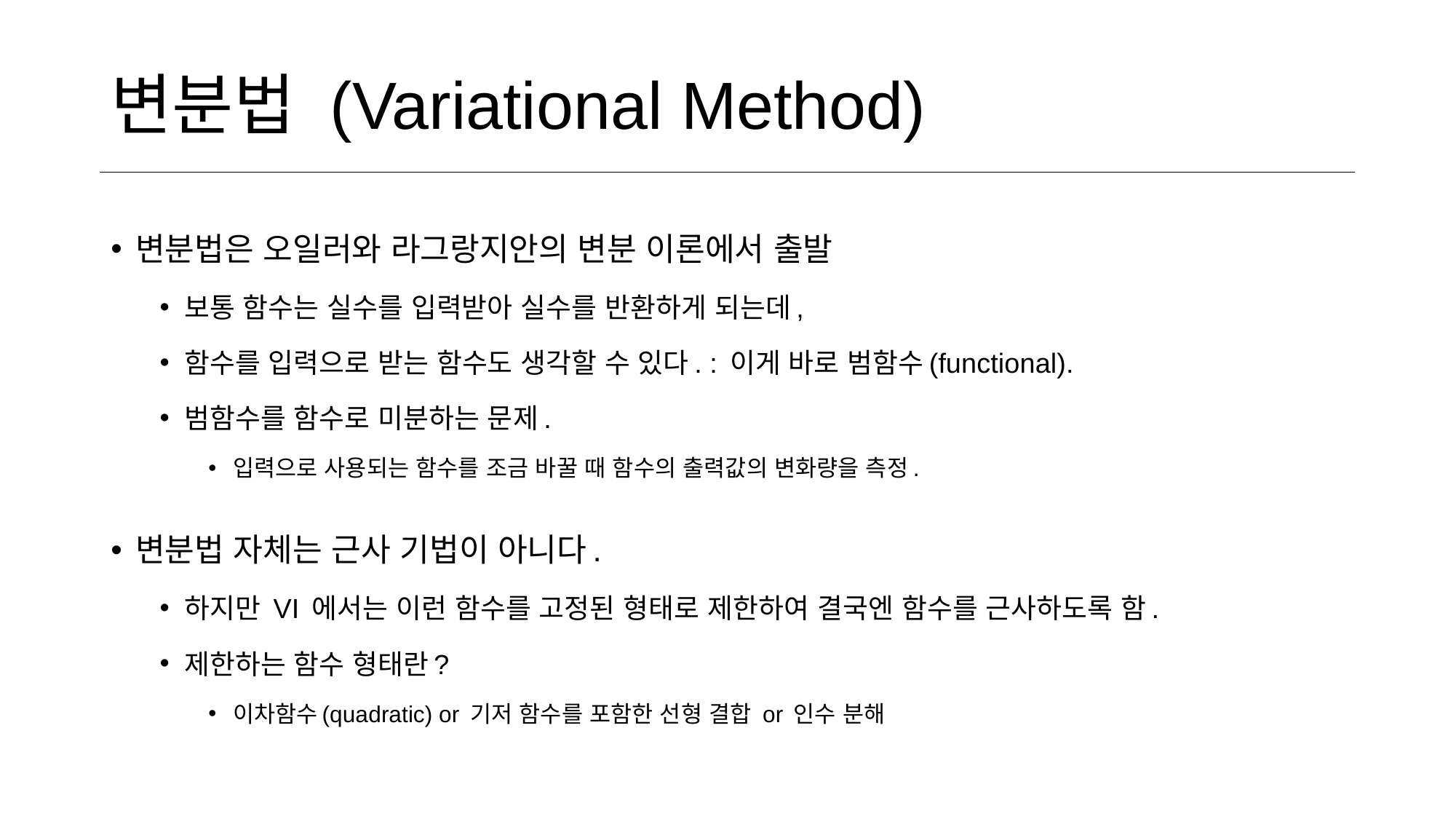

# 변분법 (Variational Method)
변분법은 오일러와 라그랑지안의 변분 이론에서 출발
보통 함수는 실수를 입력받아 실수를 반환하게 되는데,
함수를 입력으로 받는 함수도 생각할 수 있다. : 이게 바로 범함수(functional).
범함수를 함수로 미분하는 문제.
입력으로 사용되는 함수를 조금 바꿀 때 함수의 출력값의 변화량을 측정.

변분법 자체는 근사 기법이 아니다.
하지만 VI 에서는 이런 함수를 고정된 형태로 제한하여 결국엔 함수를 근사하도록 함.
제한하는 함수 형태란?
이차함수(quadratic) or 기저 함수를 포함한 선형 결합 or 인수 분해